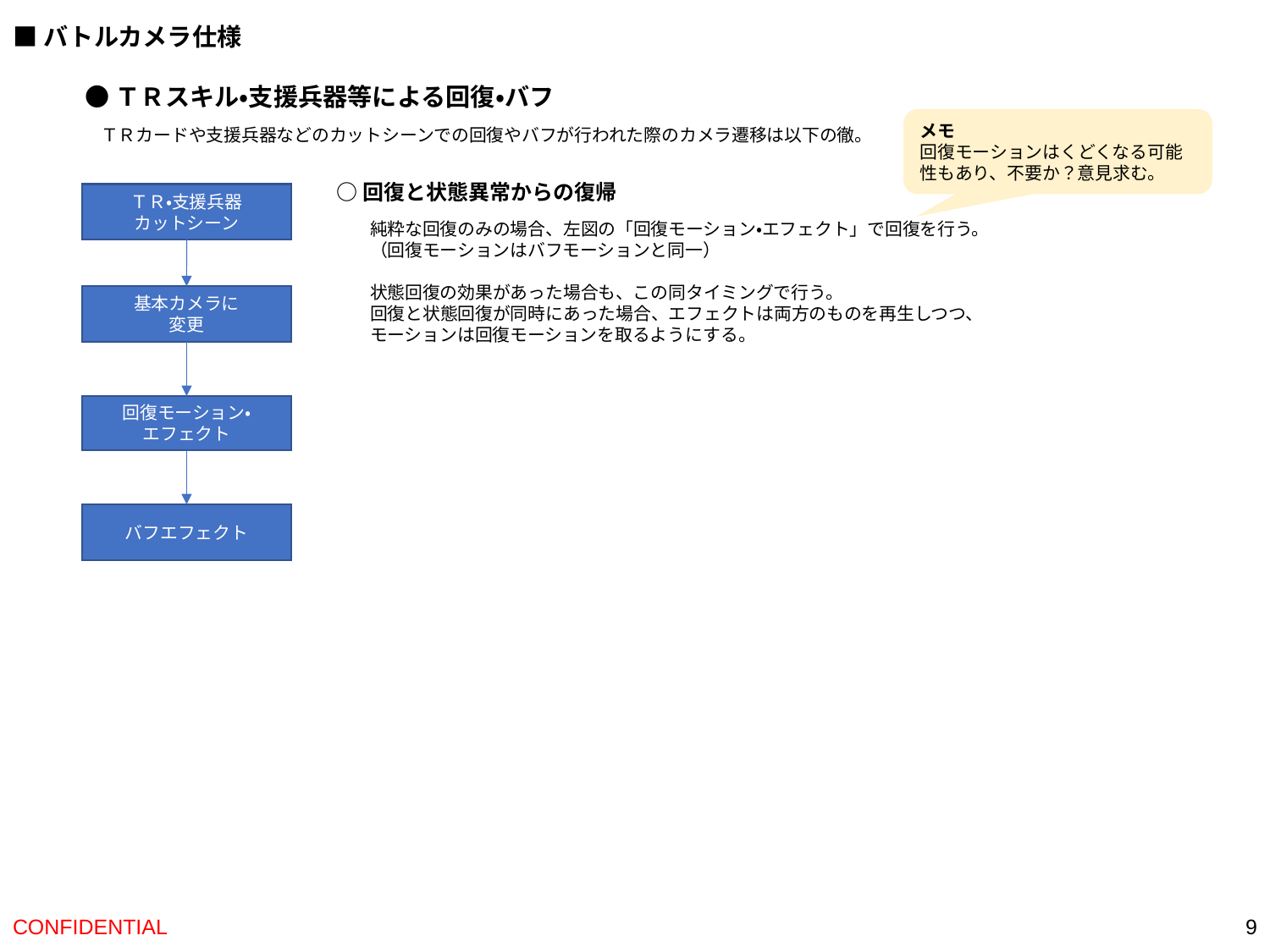

■バトルカメラ仕様
●ＴＲスキル・支援兵器等による回復・バフ
メモ
回復モーションはくどくなる可能性もあり、不要か？意見求む。
ＴＲカードや支援兵器などのカットシーンでの回復やバフが行われた際のカメラ遷移は以下の徹。
○回復と状態異常からの復帰
ＴＲ・支援兵器
カットシーン
純粋な回復のみの場合、左図の「回復モーション・エフェクト」で回復を行う。
（回復モーションはバフモーションと同一）

状態回復の効果があった場合も、この同タイミングで行う。
回復と状態回復が同時にあった場合、エフェクトは両方のものを再生しつつ、
モーションは回復モーションを取るようにする。
基本カメラに
変更
回復モーション・
エフェクト
バフエフェクト
9
CONFIDENTIAL